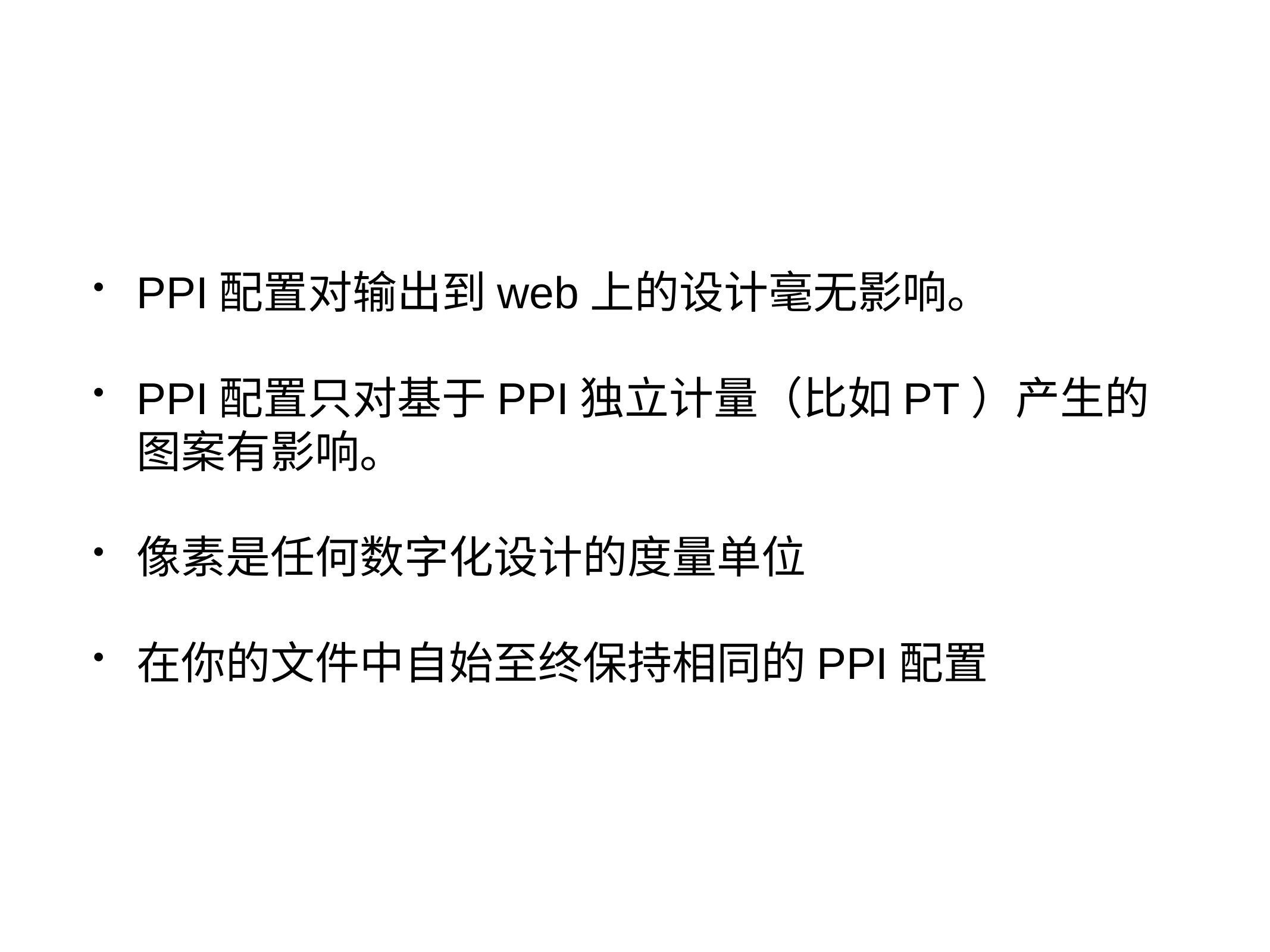

PPI配置对输出到web上的设计毫无影响。
PPI配置只对基于PPI独立计量（比如PT）产生的图案有影响。
像素是任何数字化设计的度量单位
在你的文件中自始至终保持相同的PPI配置